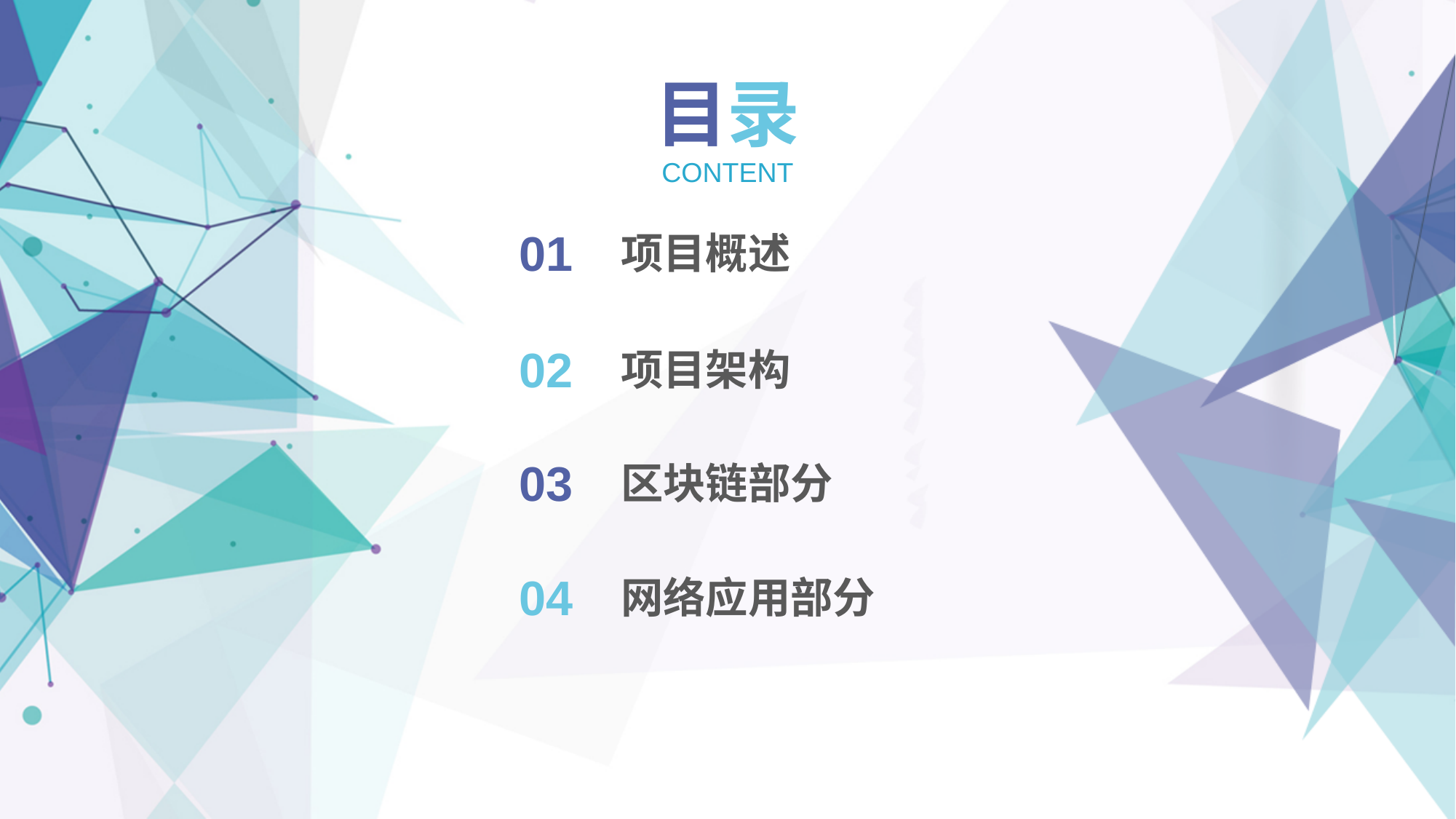

目录
CONTENT
01
项目概述
02
项目架构
03
区块链部分
04
网络应用部分